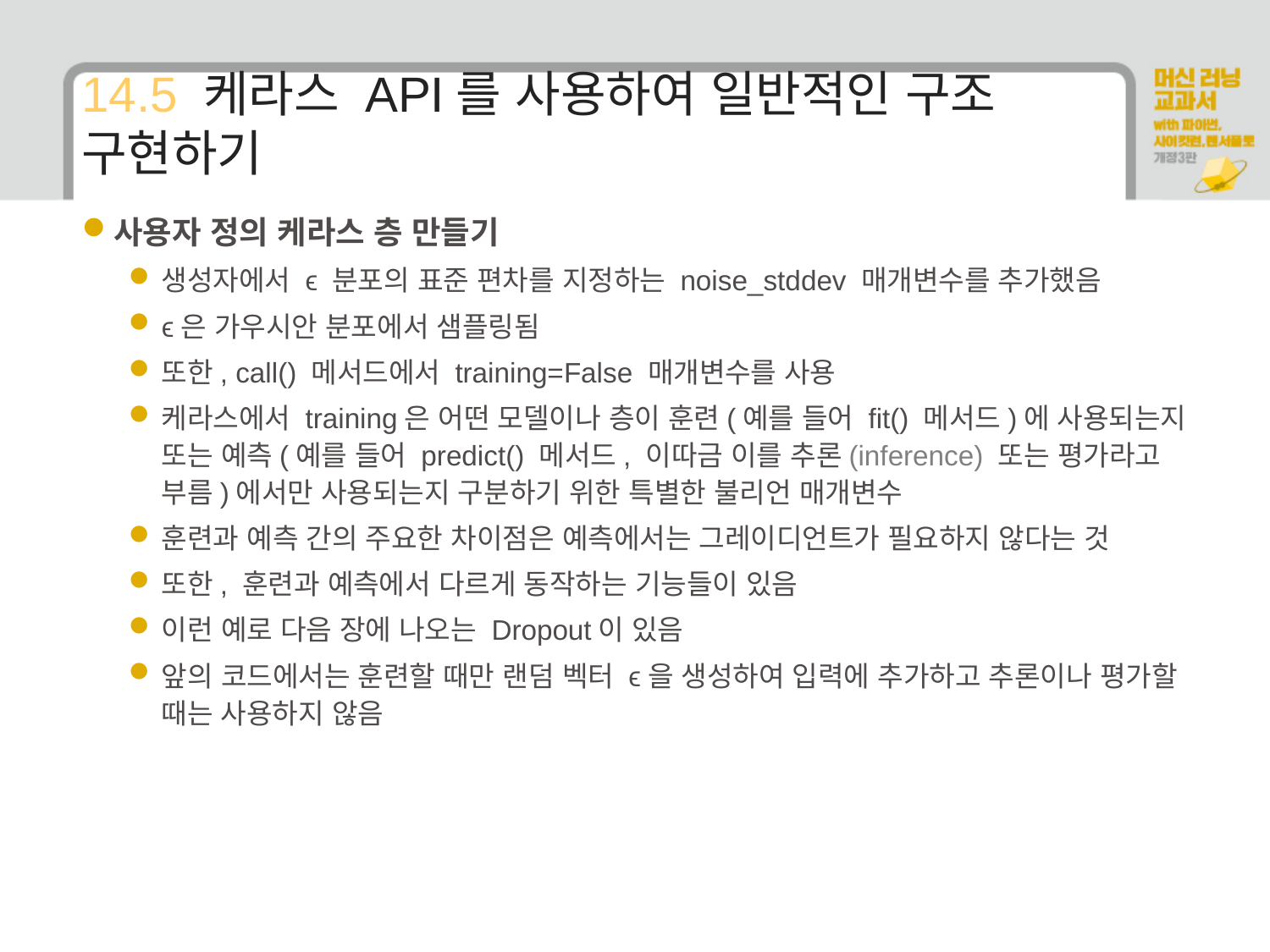

# 14.5 케라스 API를 사용하여 일반적인 구조 구현하기
사용자 정의 케라스 층 만들기
생성자에서 ϵ 분포의 표준 편차를 지정하는 noise_stddev 매개변수를 추가했음
ϵ은 가우시안 분포에서 샘플링됨
또한, call() 메서드에서 training=False 매개변수를 사용
케라스에서 training은 어떤 모델이나 층이 훈련(예를 들어 fit() 메서드)에 사용되는지 또는 예측(예를 들어 predict() 메서드, 이따금 이를 추론(inference) 또는 평가라고 부름)에서만 사용되는지 구분하기 위한 특별한 불리언 매개변수
훈련과 예측 간의 주요한 차이점은 예측에서는 그레이디언트가 필요하지 않다는 것
또한, 훈련과 예측에서 다르게 동작하는 기능들이 있음
이런 예로 다음 장에 나오는 Dropout이 있음
앞의 코드에서는 훈련할 때만 랜덤 벡터 ϵ을 생성하여 입력에 추가하고 추론이나 평가할 때는 사용하지 않음